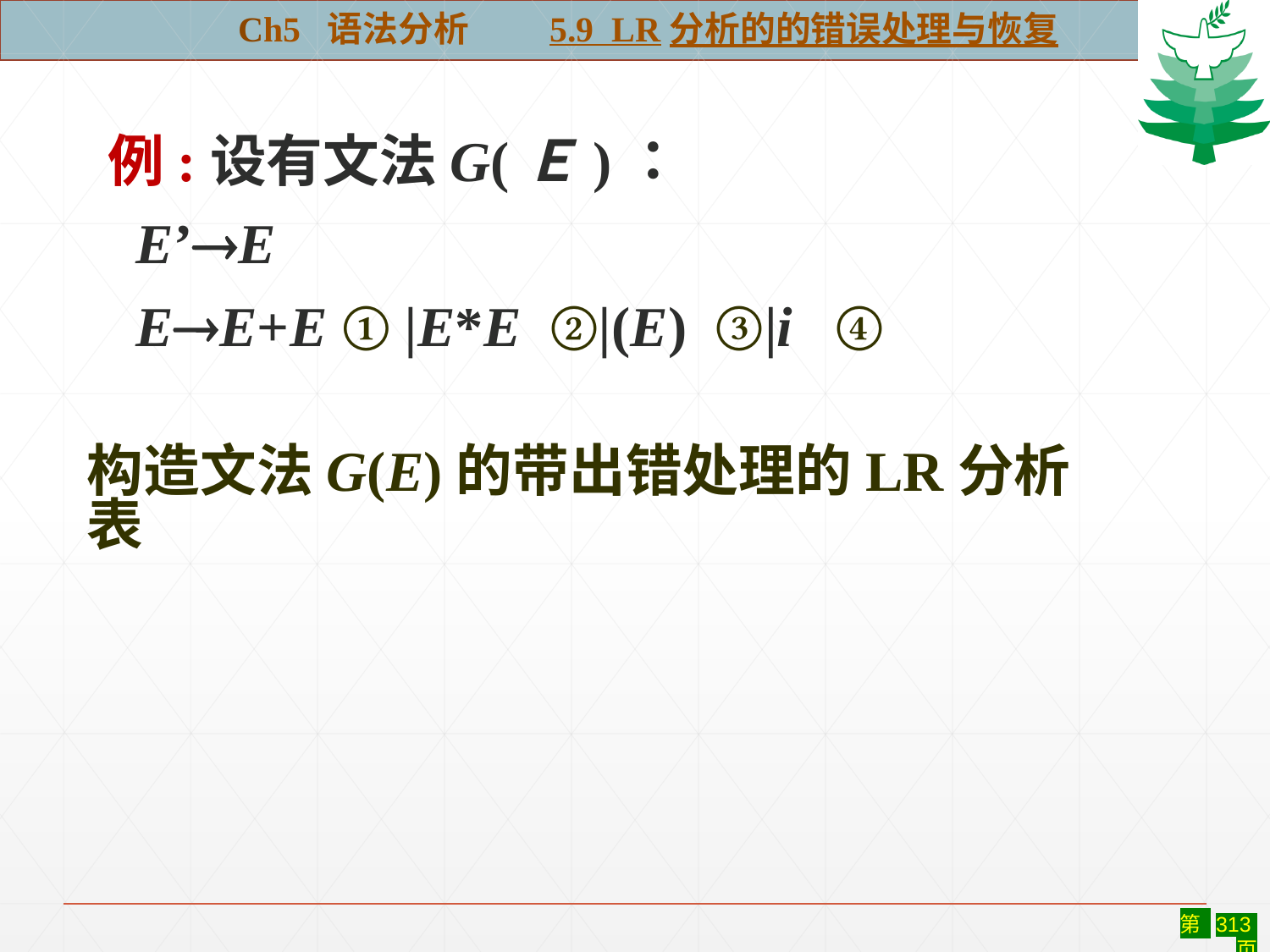

Ch5  语法分析         5.9  LR分析的的错误处理与恢复
#
例:设有文法G(Ｅ)：
  E’→E
  E→E+E ① |E*E  ②|(E)  ③|i   ④

构造文法G(E)的带出错处理的LR分析表